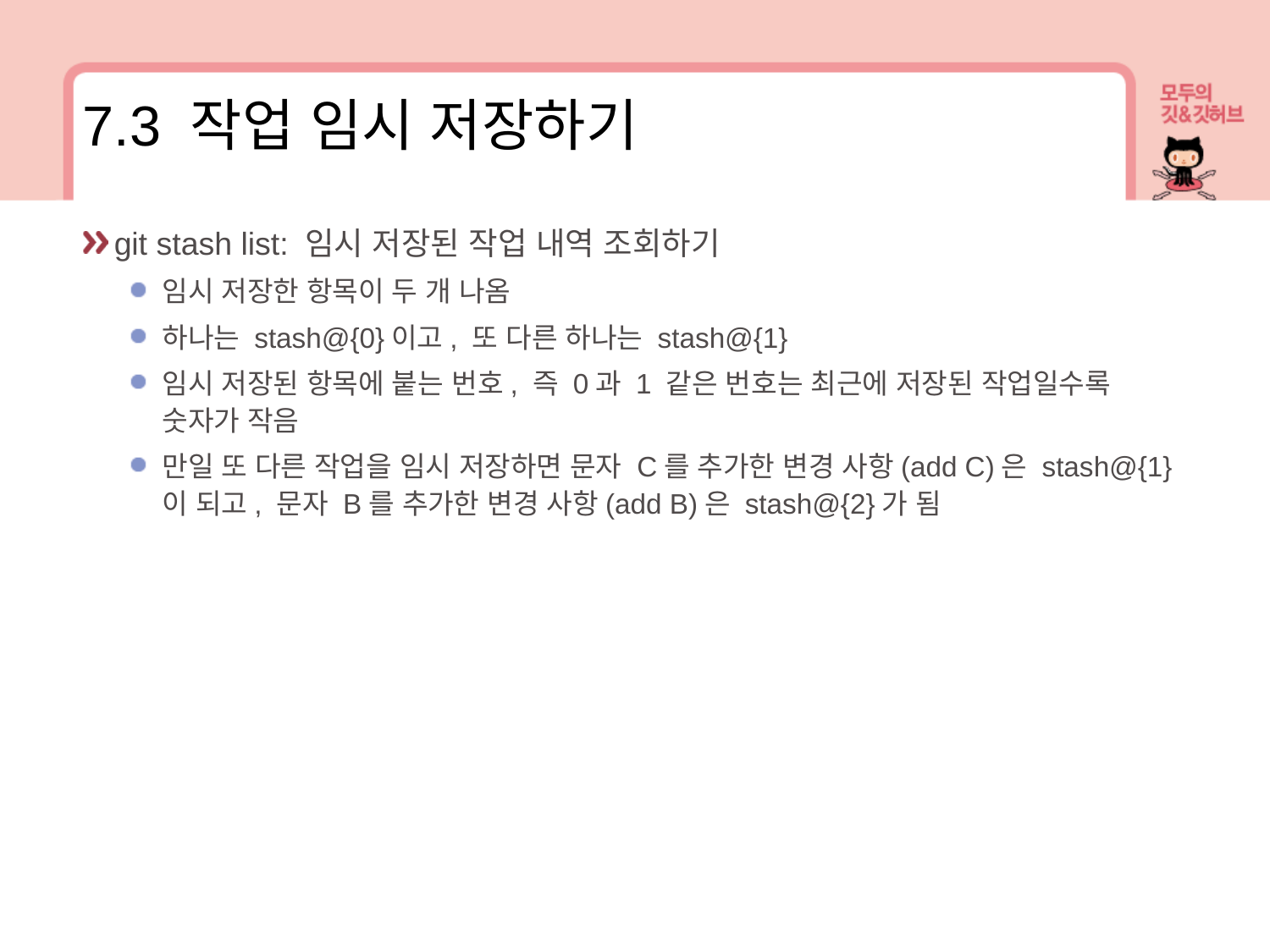

7.3 작업 임시 저장하기
git stash list: 임시 저장된 작업 내역 조회하기
임시 저장한 항목이 두 개 나옴
하나는 stash@{0}이고, 또 다른 하나는 stash@{1}
임시 저장된 항목에 붙는 번호, 즉 0과 1 같은 번호는 최근에 저장된 작업일수록 숫자가 작음
만일 또 다른 작업을 임시 저장하면 문자 C를 추가한 변경 사항(add C)은 stash@{1}이 되고, 문자 B를 추가한 변경 사항(add B)은 stash@{2}가 됨